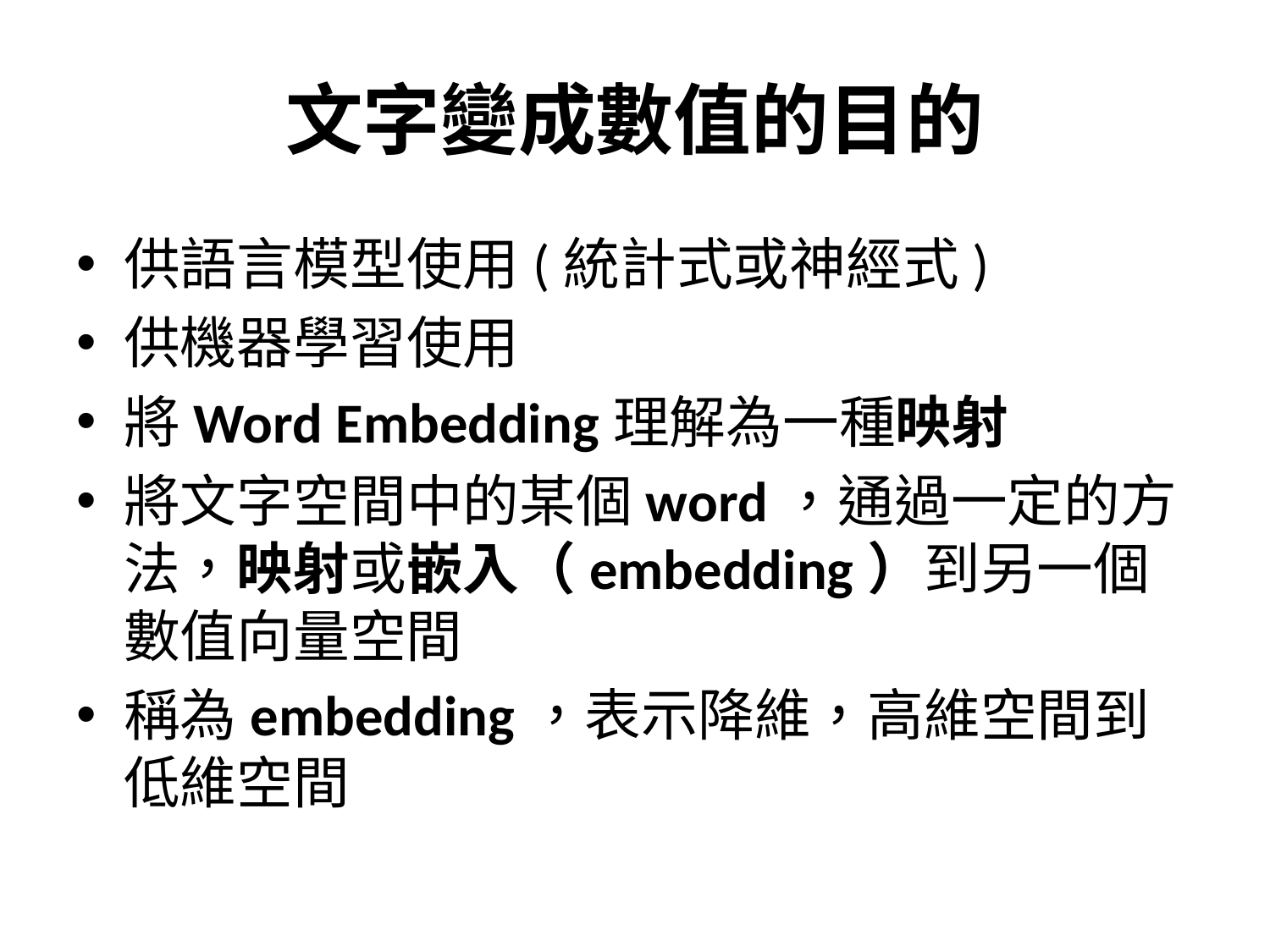

# 文字變成數值的目的
供語言模型使用(統計式或神經式)
供機器學習使用
將Word Embedding理解為一種映射
將文字空間中的某個word，通過一定的方法，映射或嵌入（embedding）到另一個數值向量空間
稱為embedding，表示降維，高維空間到低維空間